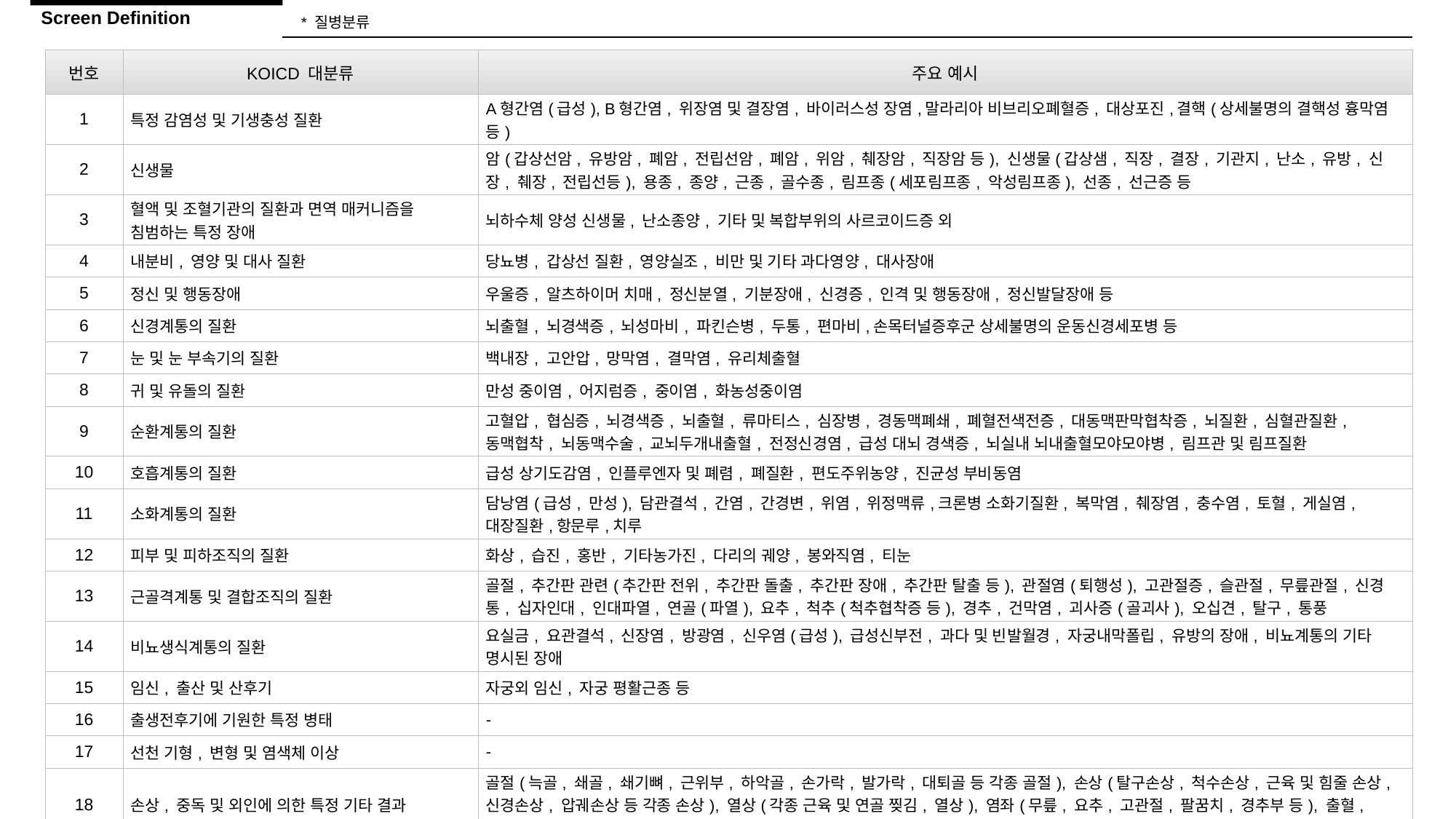

Screen Definition
* 질병분류
| 번호 | KOICD 대분류 | 주요 예시 |
| --- | --- | --- |
| 1 | 특정 감염성 및 기생충성 질환 | A형간염(급성), B형간염, 위장염 및 결장염, 바이러스성 장염,말라리아 비브리오폐혈증, 대상포진,결핵(상세불명의 결핵성 흉막염 등) |
| 2 | 신생물 | 암(갑상선암, 유방암, 폐암, 전립선암, 폐암, 위암, 췌장암, 직장암 등), 신생물(갑상샘, 직장, 결장, 기관지, 난소, 유방, 신장, 췌장, 전립선등), 용종, 종양, 근종, 골수종, 림프종(세포림프종, 악성림프종), 선종, 선근증 등 |
| 3 | 혈액 및 조혈기관의 질환과 면역 매커니즘을 침범하는 특정 장애 | 뇌하수체 양성 신생물, 난소종양, 기타 및 복합부위의 사르코이드증 외 |
| 4 | 내분비, 영양 및 대사 질환 | 당뇨병, 갑상선 질환, 영양실조, 비만 및 기타 과다영양, 대사장애 |
| 5 | 정신 및 행동장애 | 우울증, 알츠하이머 치매, 정신분열, 기분장애, 신경증, 인격 및 행동장애, 정신발달장애 등 |
| 6 | 신경계통의 질환 | 뇌출혈, 뇌경색증, 뇌성마비, 파킨슨병, 두통, 편마비,손목터널증후군 상세불명의 운동신경세포병 등 |
| 7 | 눈 및 눈 부속기의 질환 | 백내장, 고안압, 망막염, 결막염, 유리체출혈 |
| 8 | 귀 및 유돌의 질환 | 만성 중이염, 어지럼증, 중이염, 화농성중이염 |
| 9 | 순환계통의 질환 | 고혈압, 협심증, 뇌경색증, 뇌출혈, 류마티스, 심장병, 경동맥폐쇄, 폐혈전색전증, 대동맥판막협착증, 뇌질환, 심혈관질환, 동맥협착, 뇌동맥수술, 교뇌두개내출혈, 전정신경염, 급성 대뇌 경색증, 뇌실내 뇌내출혈모야모야병, 림프관 및 림프질환 |
| 10 | 호흡계통의 질환 | 급성 상기도감염, 인플루엔자 및 폐렴, 폐질환, 편도주위농양, 진균성 부비동염 |
| 11 | 소화계통의 질환 | 담낭염(급성, 만성), 담관결석, 간염, 간경변, 위염, 위정맥류,크론병 소화기질환, 복막염, 췌장염, 충수염, 토혈, 게실염, 대장질환,항문루,치루 |
| 12 | 피부 및 피하조직의 질환 | 화상, 습진, 홍반, 기타농가진, 다리의 궤양, 봉와직염, 티눈 |
| 13 | 근골격계통 및 결합조직의 질환 | 골절, 추간판 관련(추간판 전위, 추간판 돌출, 추간판 장애, 추간판 탈출 등), 관절염(퇴행성), 고관절증, 슬관절, 무릎관절, 신경통, 십자인대, 인대파열, 연골(파열), 요추, 척추(척추협착증 등), 경추, 건막염, 괴사증(골괴사), 오십견, 탈구, 통풍 |
| 14 | 비뇨생식계통의 질환 | 요실금, 요관결석, 신장염, 방광염, 신우염(급성), 급성신부전, 과다 및 빈발월경, 자궁내막폴립, 유방의 장애, 비뇨계통의 기타 명시된 장애 |
| 15 | 임신, 출산 및 산후기 | 자궁외 임신, 자궁 평활근종 등 |
| 16 | 출생전후기에 기원한 특정 병태 | - |
| 17 | 선천 기형, 변형 및 염색체 이상 | - |
| 18 | 손상, 중독 및 외인에 의한 특정 기타 결과 | 골절(늑골, 쇄골, 쇄기뼈, 근위부, 하악골, 손가락, 발가락, 대퇴골 등 각종 골절), 손상(탈구손상, 척수손상, 근육 및 힘줄 손상, 신경손상, 압궤손상 등 각종 손상), 열상(각종 근육 및 연골 찢김, 열상), 염좌(무릎, 요추, 고관절, 팔꿈치, 경추부 등), 출혈, 타박상, 탈구, 파열(아킬레스건, 인대, 연골, 회전근개 등 각종 파열), 화상, 뇌진탕, 뇌출혈 등 |
| 19 | 코로나 19 관련 질환 | 코로나19 관련 병상입원, 외래진료 |
| 20 | 코로나19 예방접종 이상반응 | ‘코로나19 예방접종 후 이상반응 관리지침’ 준용(두통, 주사부위 압통, 발열 등) |